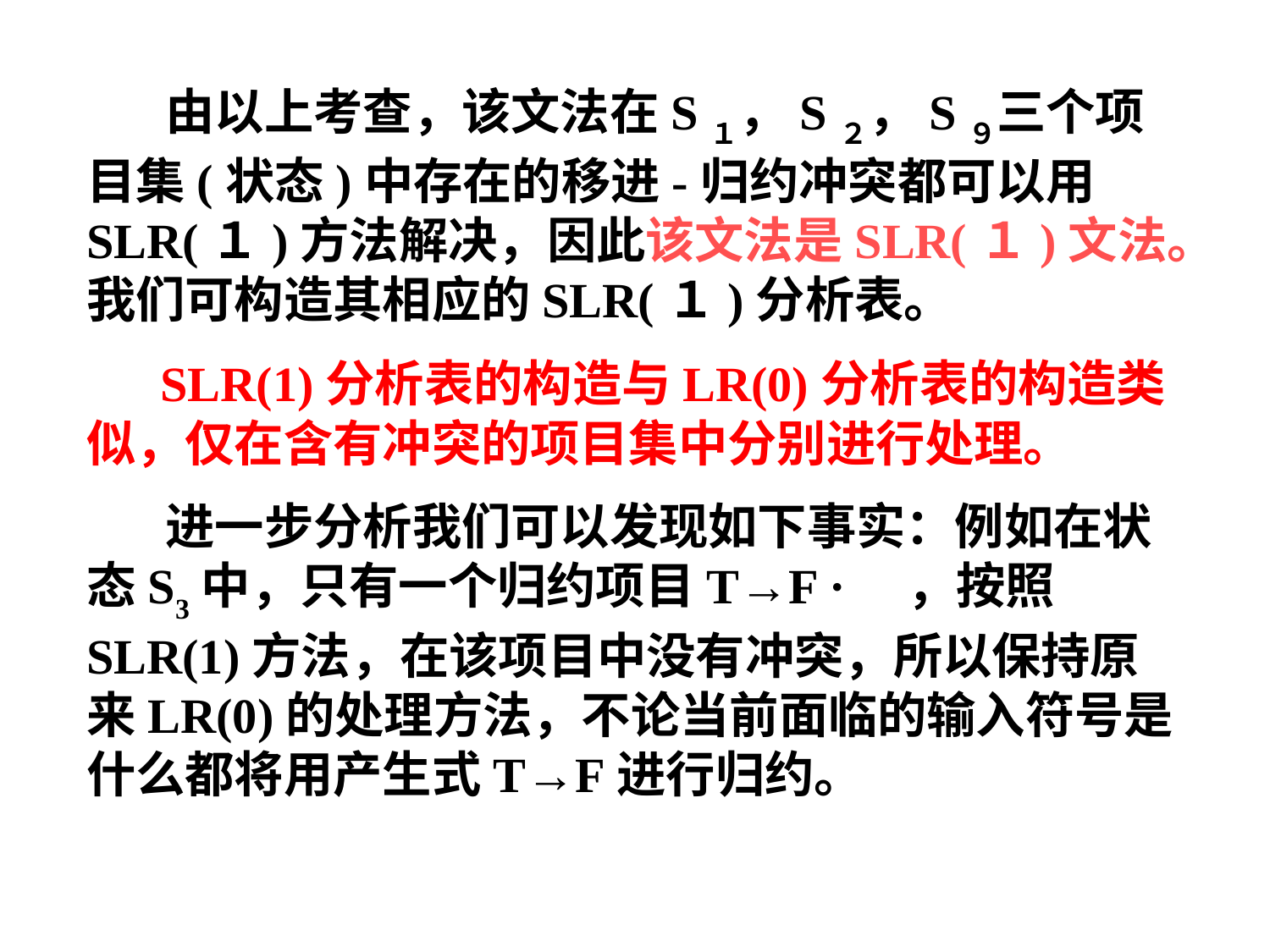

由以上考查，该文法在S１，S２，S９三个项目集(状态)中存在的移进-归约冲突都可以用SLR(１)方法解决，因此该文法是SLR(１)文法。我们可构造其相应的SLR(１)分析表。
      SLR(1)分析表的构造与LR(0)分析表的构造类似，仅在含有冲突的项目集中分别进行处理。
      进一步分析我们可以发现如下事实：例如在状态S3中，只有一个归约项目T→F ·　，按照SLR(1)方法，在该项目中没有冲突，所以保持原来LR(0)的处理方法，不论当前面临的输入符号是什么都将用产生式T→F进行归约。